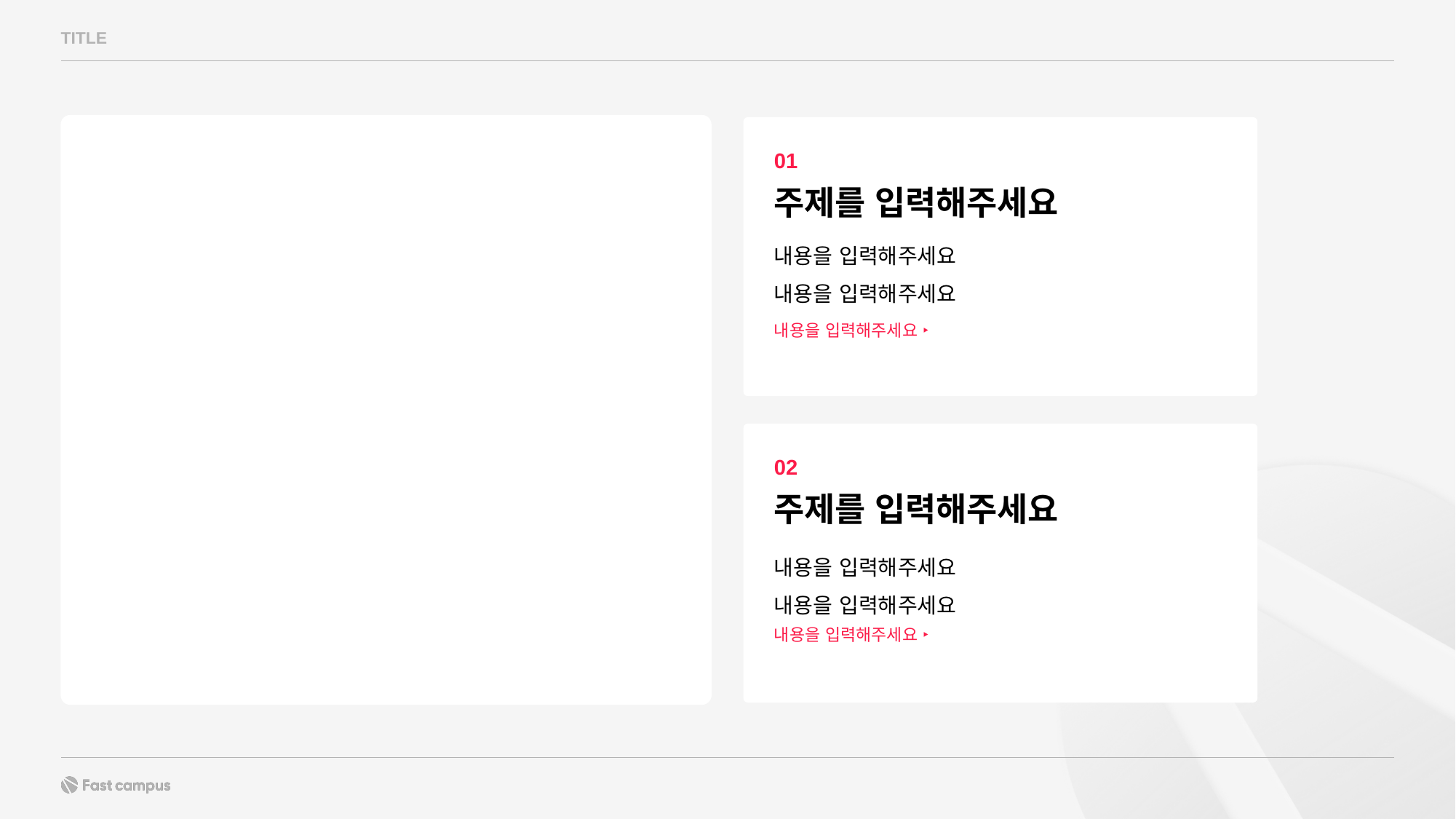

TITLE

01
주제를 입력해주세요
내용을 입력해주세요
내용을 입력해주세요
내용을 입력해주세요 ‣
02
주제를 입력해주세요
내용을 입력해주세요
내용을 입력해주세요
내용을 입력해주세요 ‣